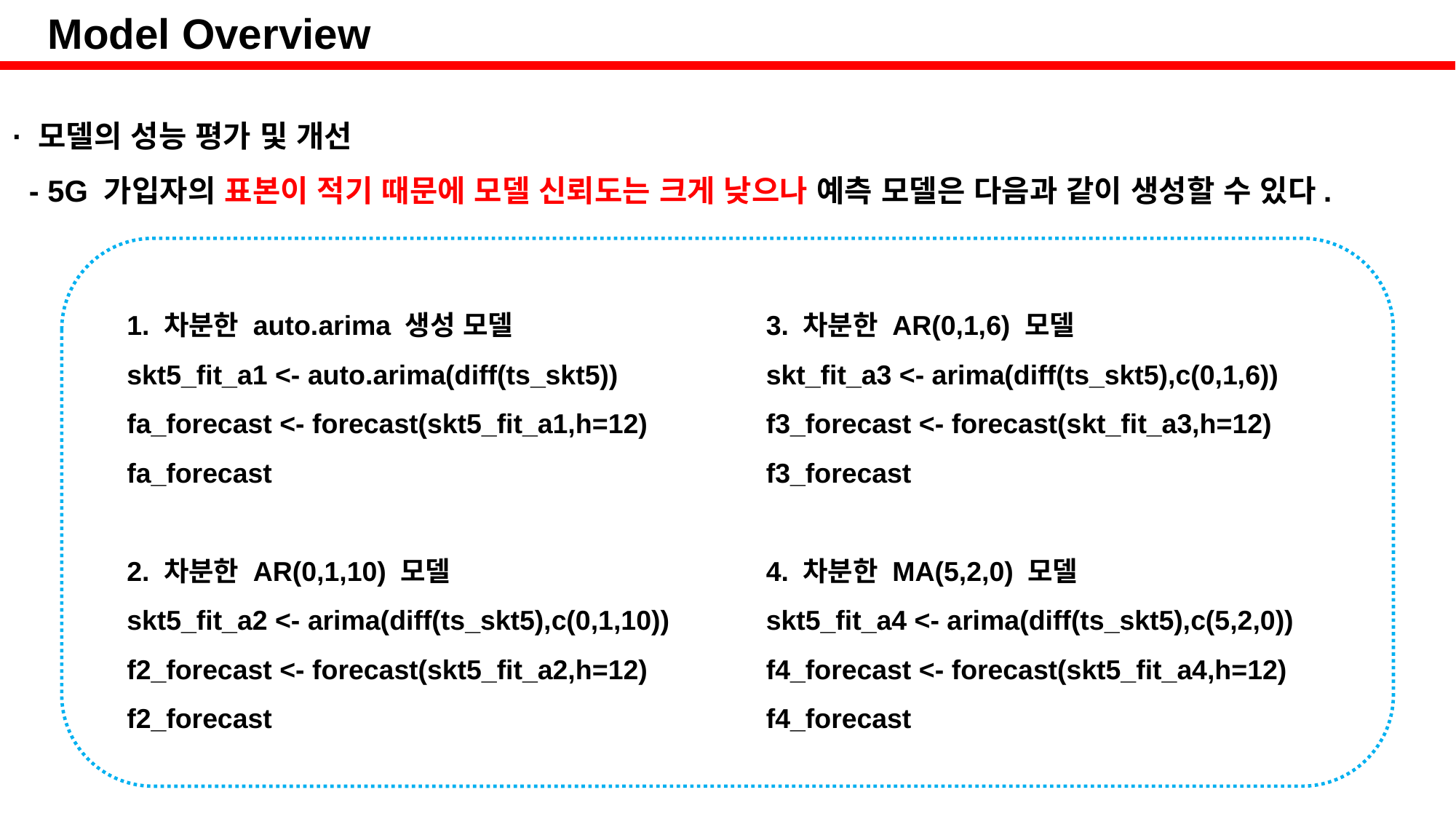

Model Overview
· 모델의 성능 평가 및 개선
  - 5G 가입자의 표본이 적기 때문에 모델 신뢰도는 크게 낮으나 예측 모델은 다음과 같이 생성할 수 있다.

1. 차분한 auto.arima 생성 모델
skt5_fit_a1 <- auto.arima(diff(ts_skt5))
fa_forecast <- forecast(skt5_fit_a1,h=12)
fa_forecast

2. 차분한 AR(0,1,10) 모델
skt5_fit_a2 <- arima(diff(ts_skt5),c(0,1,10))
f2_forecast <- forecast(skt5_fit_a2,h=12)
f2_forecast
3. 차분한 AR(0,1,6) 모델
skt_fit_a3 <- arima(diff(ts_skt5),c(0,1,6))
f3_forecast <- forecast(skt_fit_a3,h=12)
f3_forecast

4. 차분한 MA(5,2,0) 모델
skt5_fit_a4 <- arima(diff(ts_skt5),c(5,2,0))
f4_forecast <- forecast(skt5_fit_a4,h=12)
f4_forecast